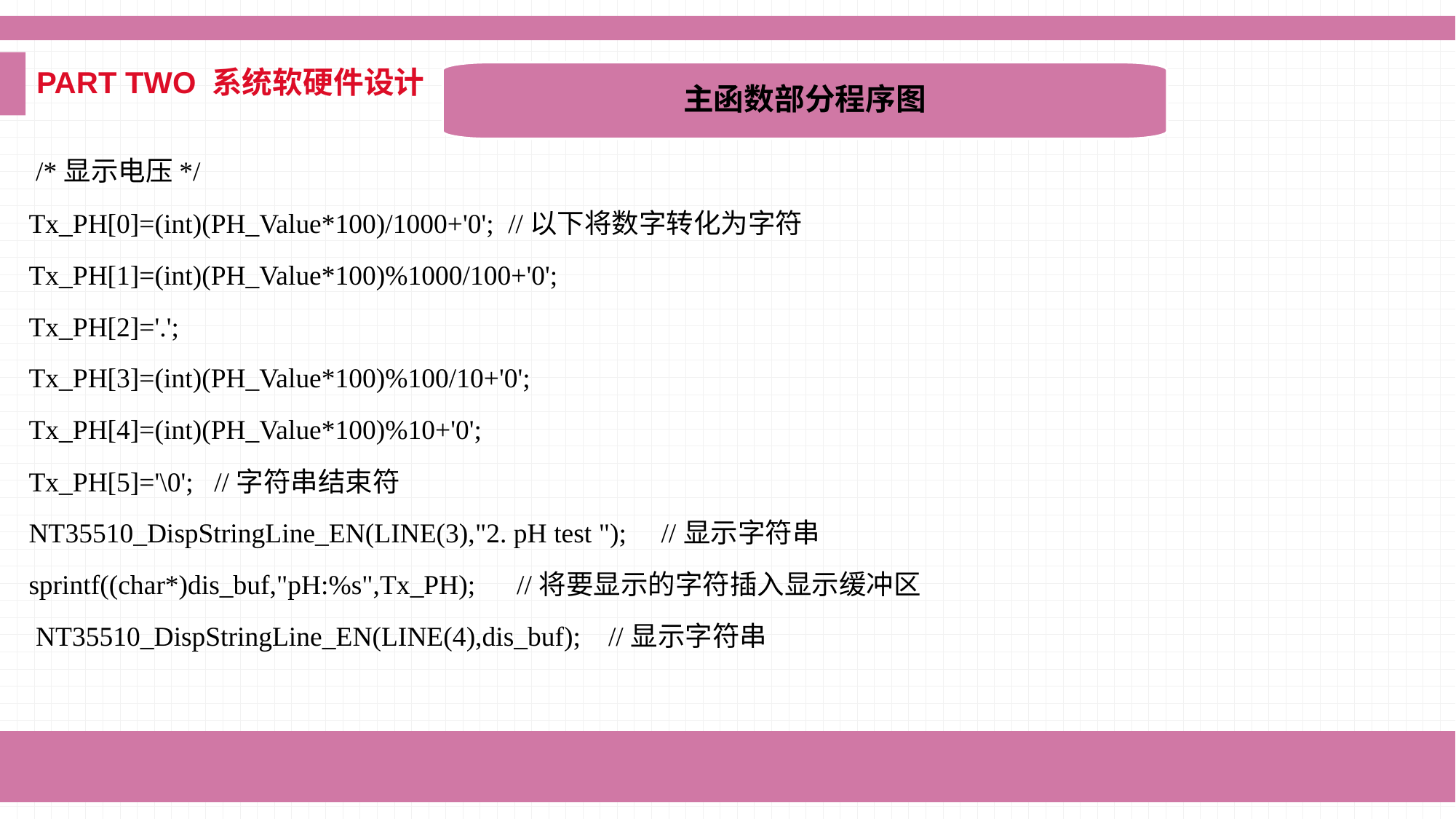

PART TWO 系统软硬件设计
主函数部分程序图
 /*显示电压*/
Tx_PH[0]=(int)(PH_Value*100)/1000+'0';  //以下将数字转化为字符
Tx_PH[1]=(int)(PH_Value*100)%1000/100+'0';
Tx_PH[2]='.';
Tx_PH[3]=(int)(PH_Value*100)%100/10+'0';
Tx_PH[4]=(int)(PH_Value*100)%10+'0';
Tx_PH[5]='\0';   //字符串结束符
NT35510_DispStringLine_EN(LINE(3),"2. pH test ");     //显示字符串
sprintf((char*)dis_buf,"pH:%s",Tx_PH);      //将要显示的字符插入显示缓冲区
 NT35510_DispStringLine_EN(LINE(4),dis_buf);    //显示字符串